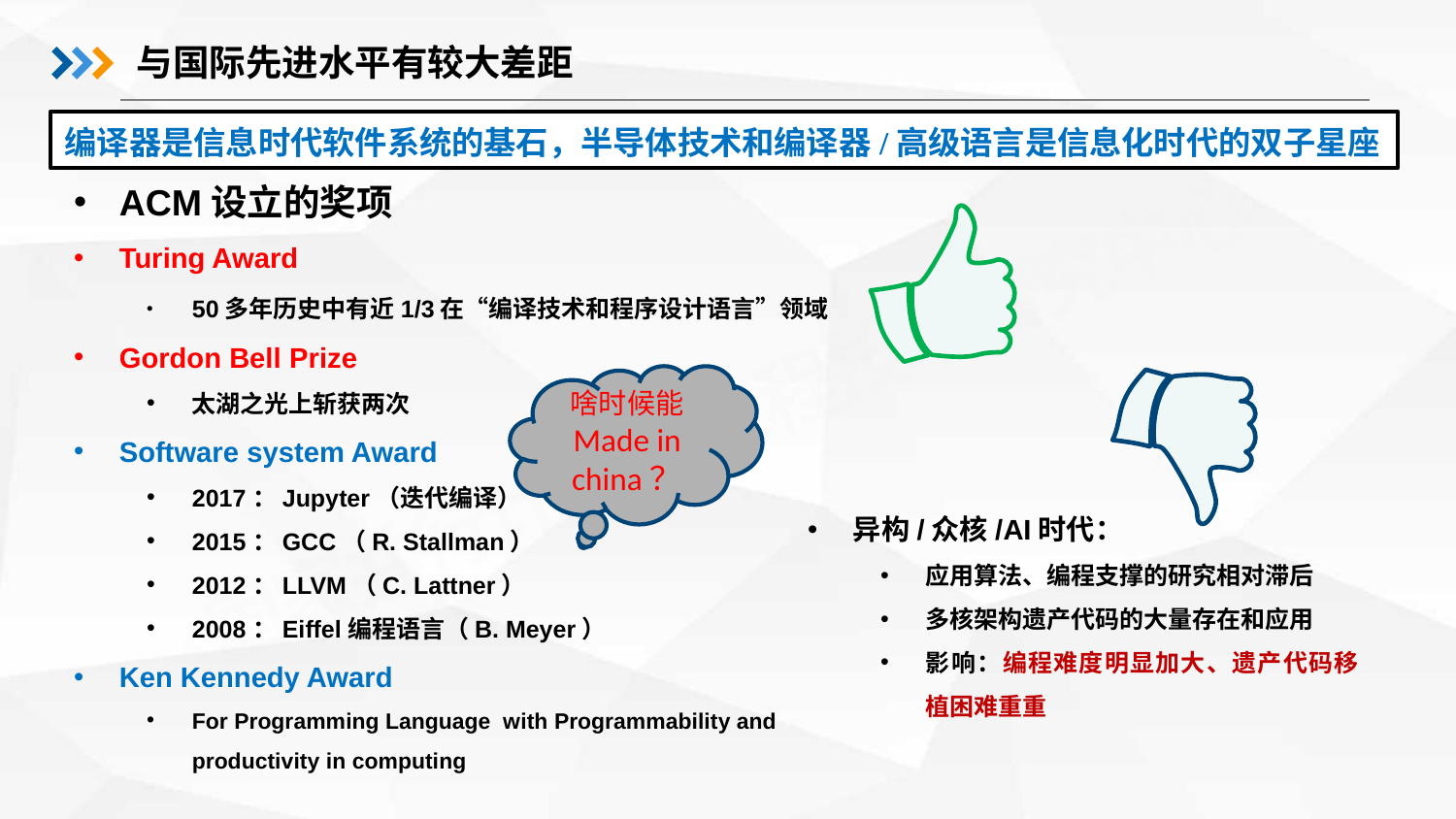

与国际先进水平有较大差距
编译器是信息时代软件系统的基石，半导体技术和编译器/高级语言是信息化时代的双子星座
ACM设立的奖项
Turing Award
50多年历史中有近1/3在“编译技术和程序设计语言”领域
Gordon Bell Prize
太湖之光上斩获两次
Software system Award
2017：Jupyter（迭代编译）
2015：GCC（R. Stallman）
2012：LLVM（C. Lattner）
2008：Eiffel编程语言（B. Meyer）
Ken Kennedy Award
For Programming Language  with Programmability and productivity in computing

啥时候能
Made in china？

异构/众核/AI时代：
应用算法、编程支撑的研究相对滞后
多核架构遗产代码的大量存在和应用
影响：编程难度明显加大、遗产代码移植困难重重